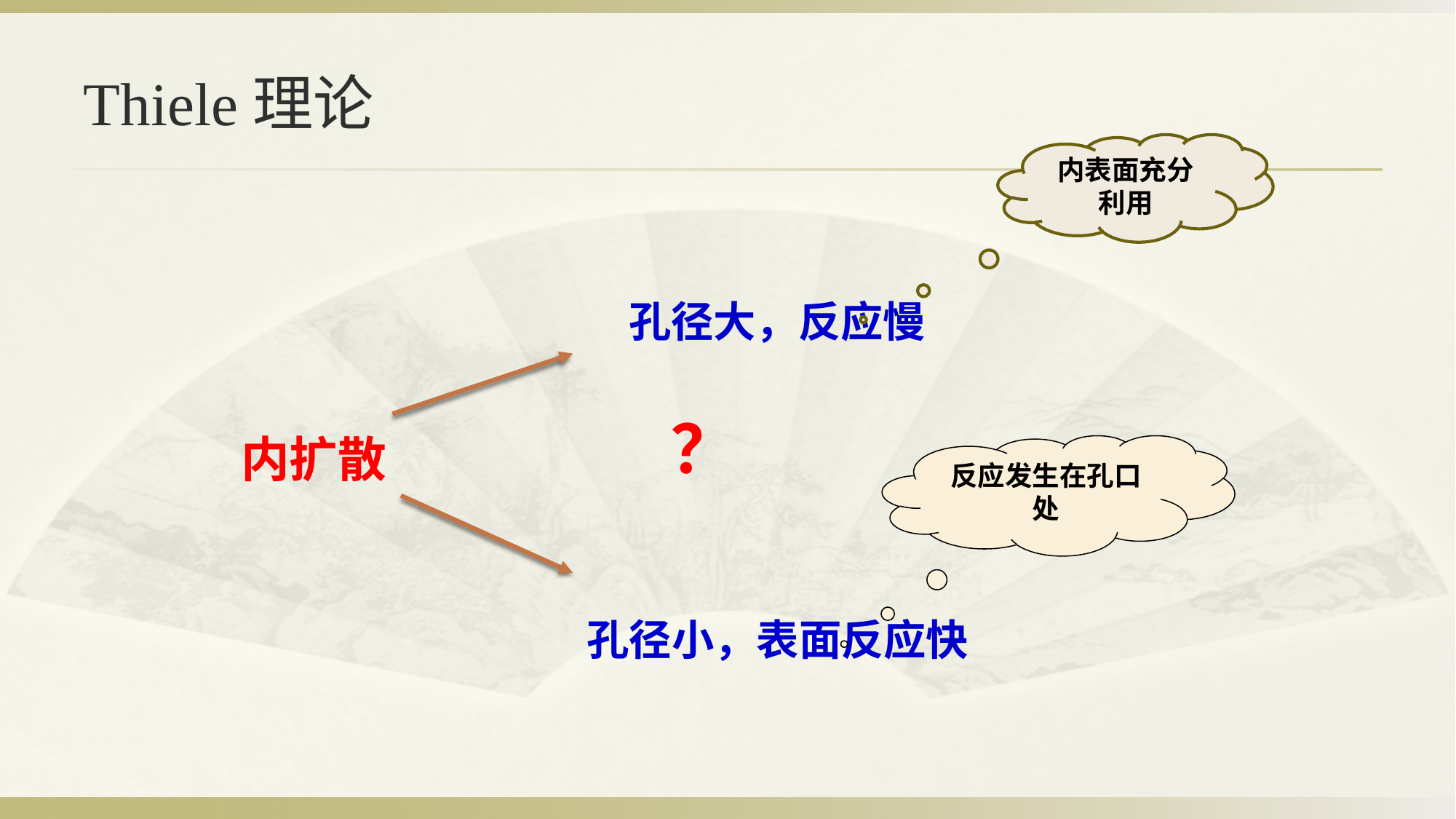

# Thiele理论
内表面充分利用

孔径大，反应慢

？
内扩散
反应发生在孔口处

孔径小，表面反应快